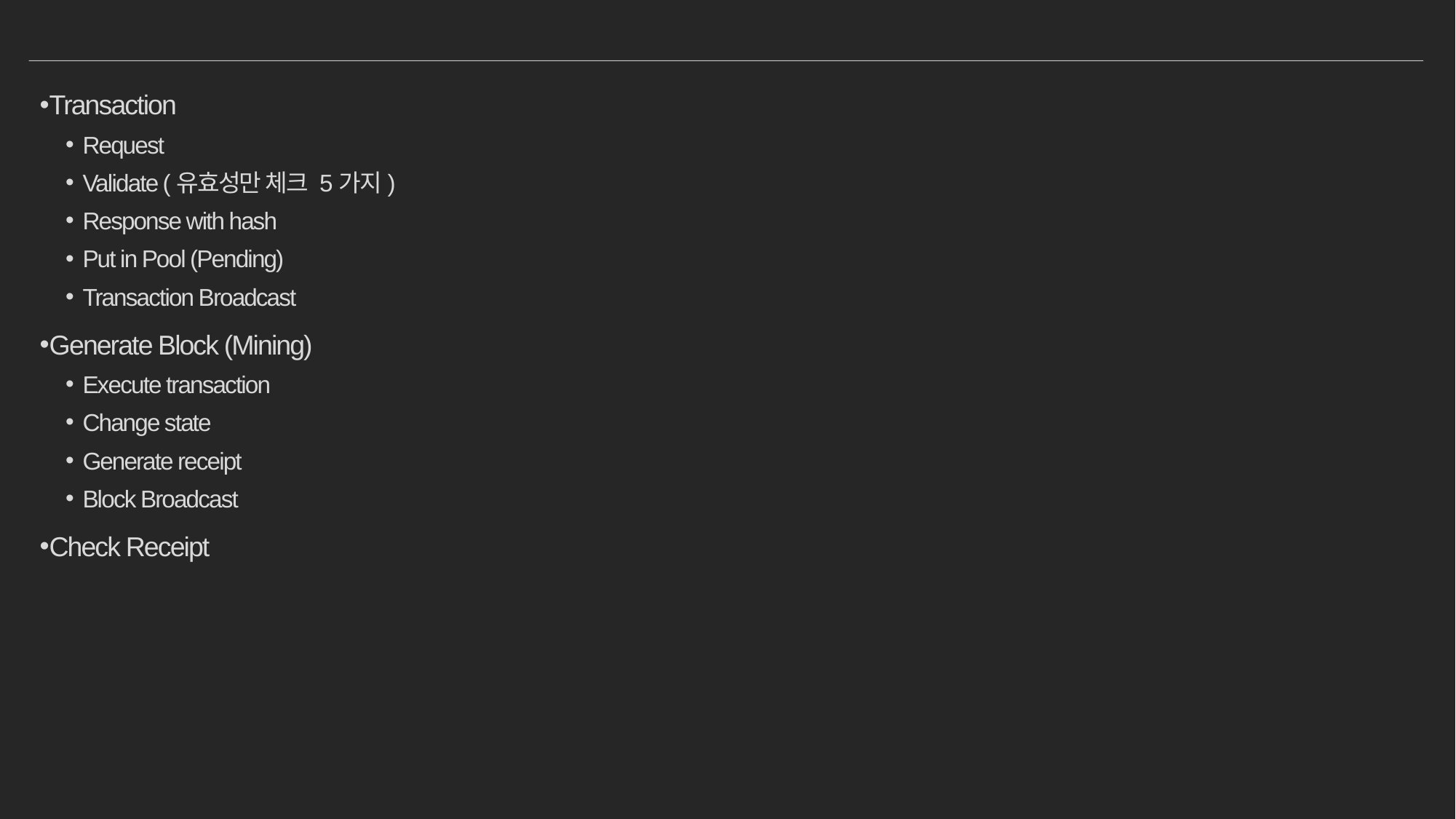

#
Transaction
Request
Validate (유효성만 체크 5가지)
Response with hash
Put in Pool (Pending)
Transaction Broadcast
Generate Block (Mining)
Execute transaction
Change state
Generate receipt
Block Broadcast
Check Receipt